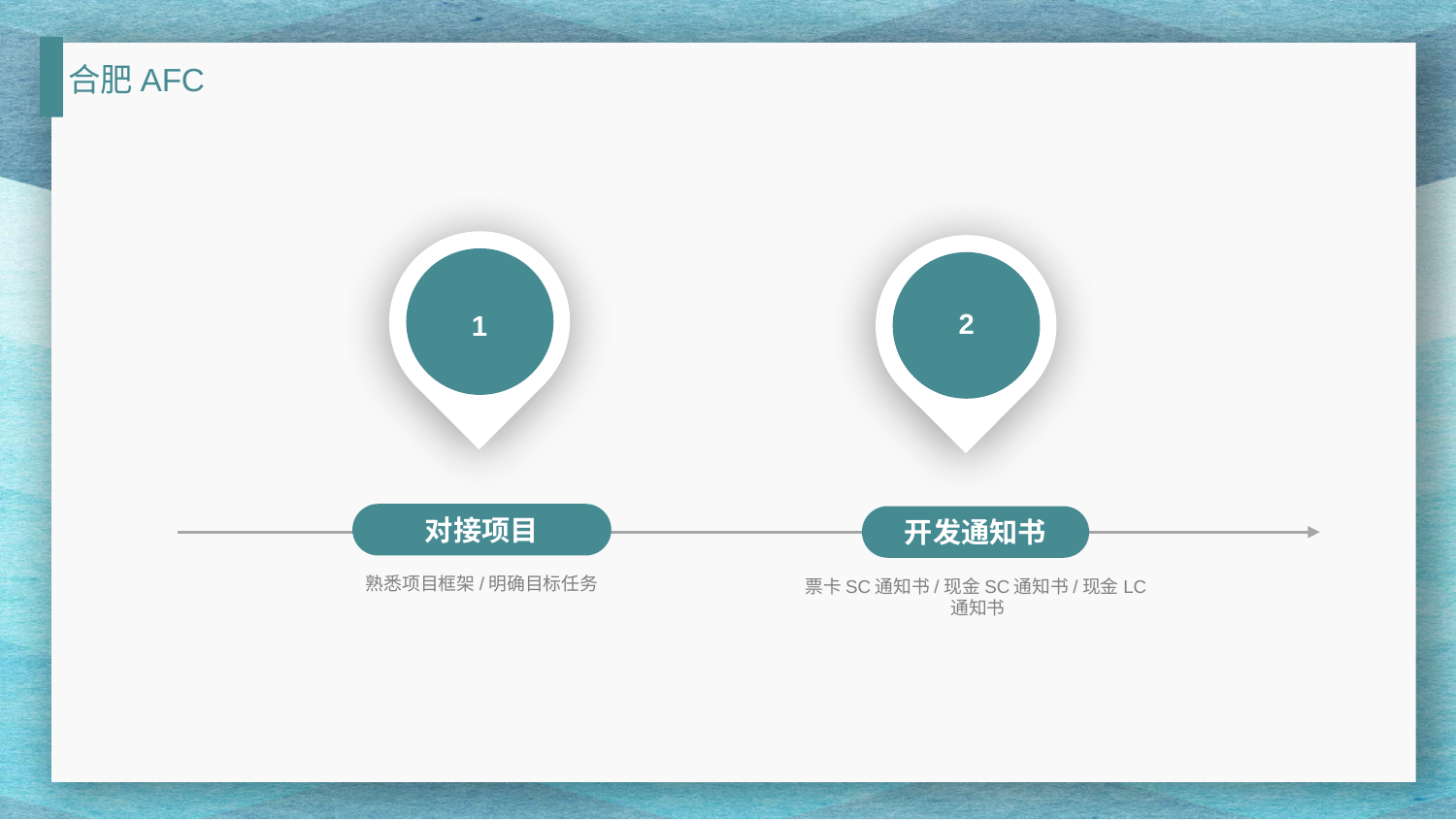

合肥AFC

1

2
对接项目
开发通知书
熟悉项目框架/明确目标任务
票卡SC通知书/现金SC通知书/现金LC通知书